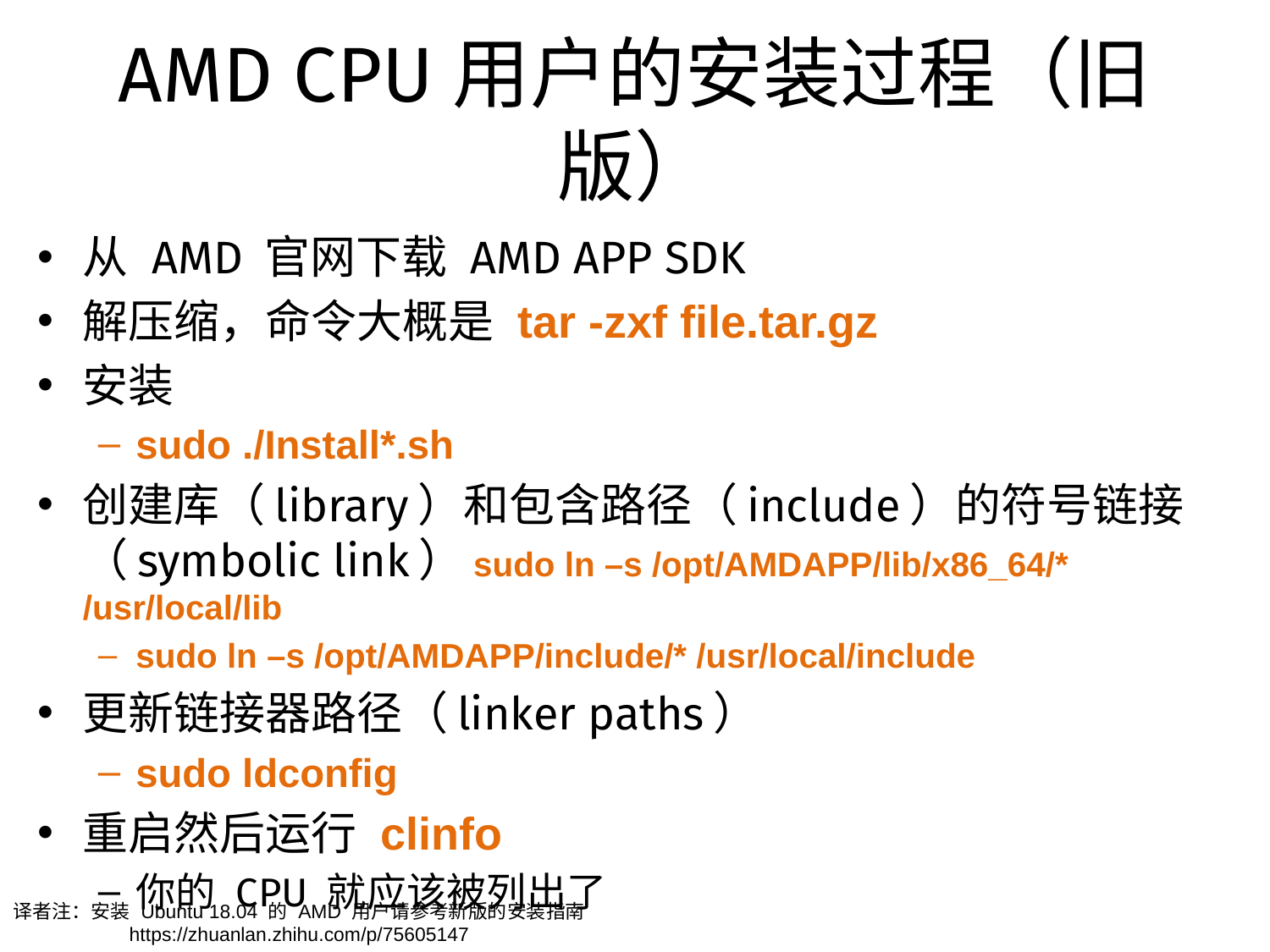

AMD CPU用户的安装过程（旧版）
从 AMD 官网下载 AMD APP SDK
解压缩，命令大概是 tar -zxf file.tar.gz
安装
sudo ./Install*.sh
创建库（library）和包含路径（include）的符号链接（symbolic link）sudo ln –s /opt/AMDAPP/lib/x86_64/* /usr/local/lib
sudo ln –s /opt/AMDAPP/include/* /usr/local/include
更新链接器路径（linker paths）
sudo ldconfig
重启然后运行 clinfo
你的 CPU 就应该被列出了
译者注：安装 Ubuntu 18.04 的 AMD 用户请参考新版的安装指南
https://zhuanlan.zhihu.com/p/75605147